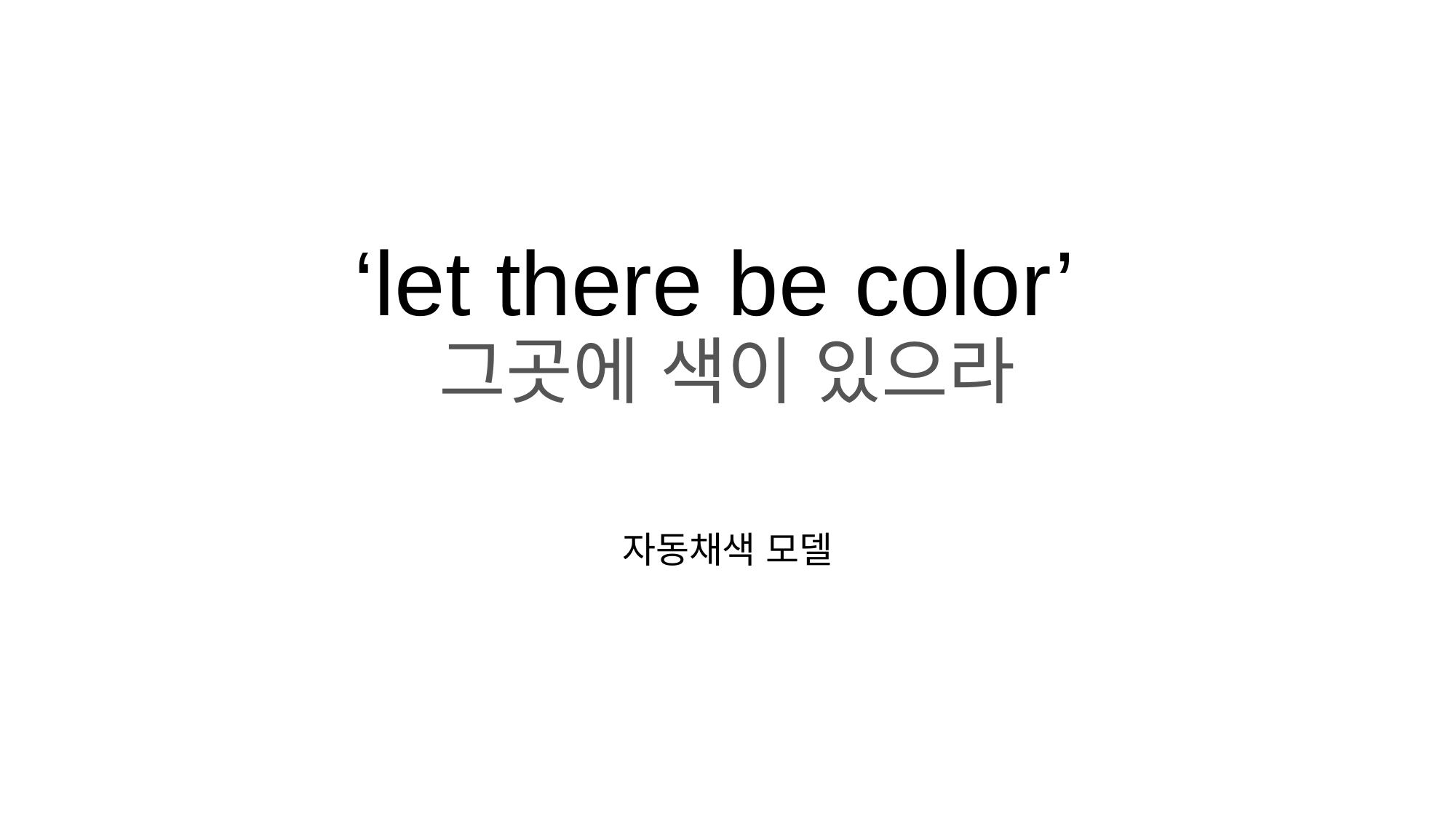

# ‘let there be color’  그곳에 색이 있으라
자동채색 모델